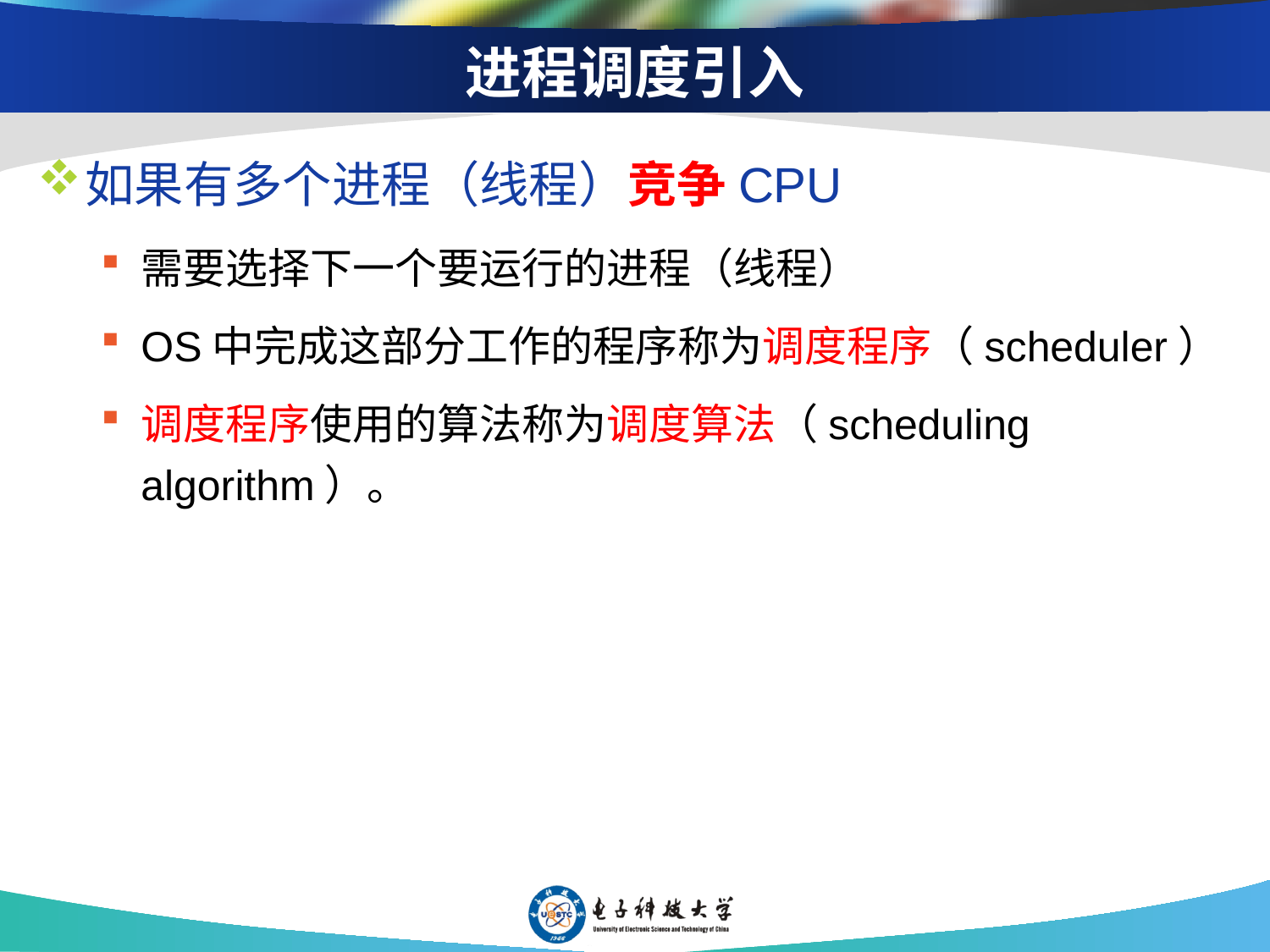

# 进程调度引入
如果有多个进程（线程）竞争CPU
需要选择下一个要运行的进程（线程）
OS中完成这部分工作的程序称为调度程序（scheduler）
调度程序使用的算法称为调度算法（scheduling algorithm）。